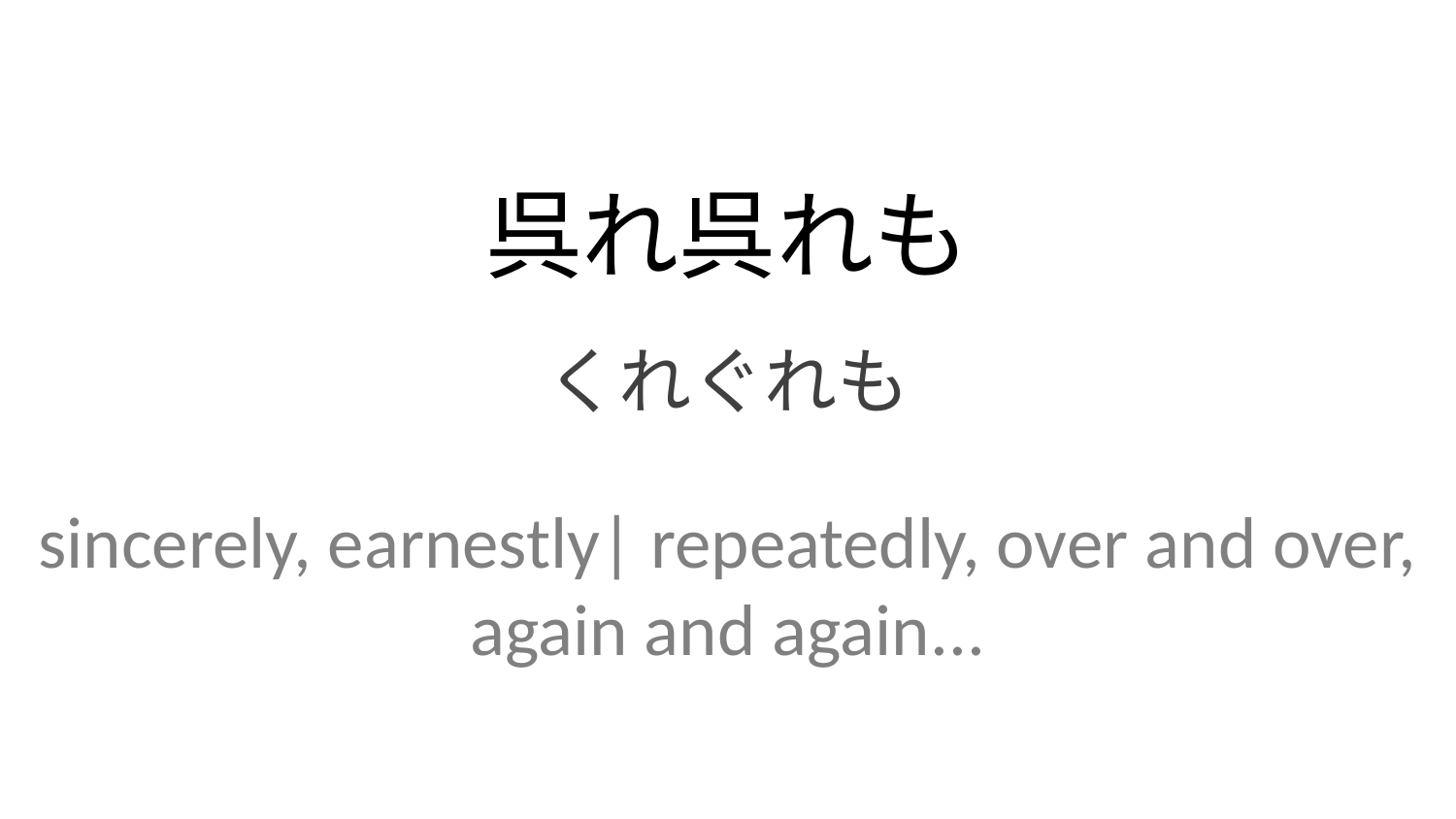

呉れ呉れも

くれぐれも
sincerely, earnestly| repeatedly, over and over, again and again...